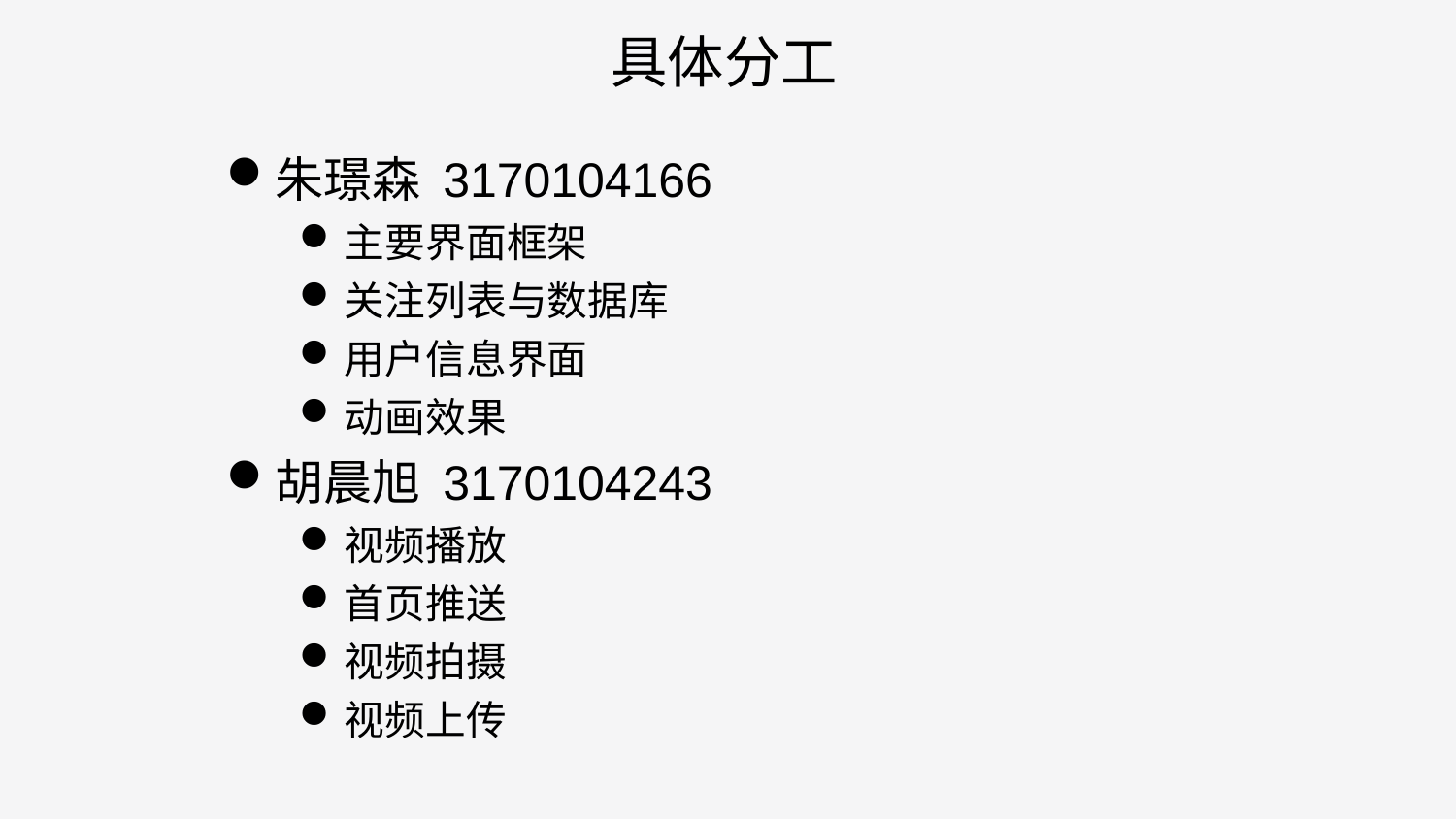

# 具体分工
朱璟森 3170104166
主要界面框架
关注列表与数据库
用户信息界面
动画效果
胡晨旭 3170104243
视频播放
首页推送
视频拍摄
视频上传